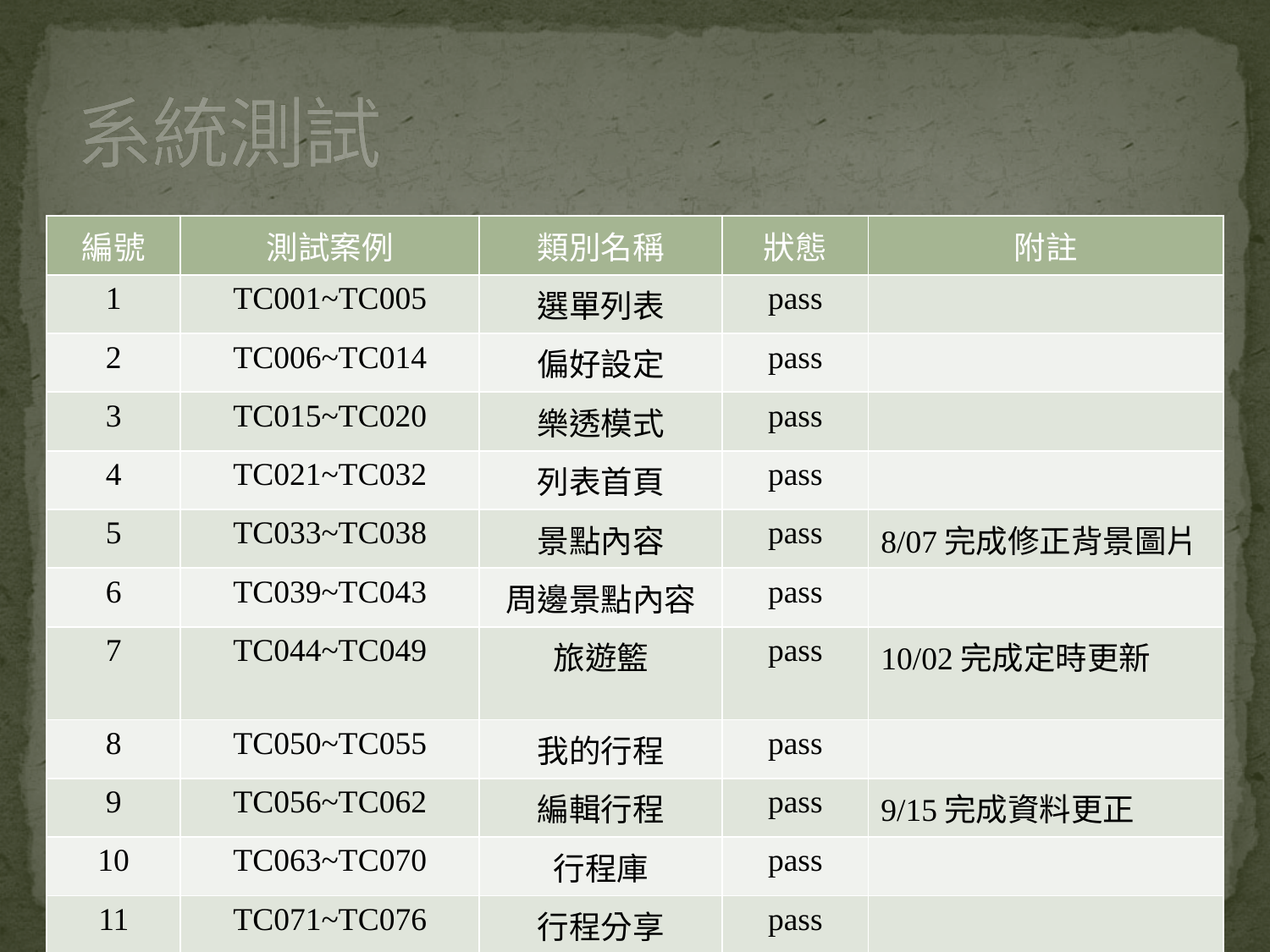

# 系統測試
| 編號 | 測試案例 | 類別名稱 | 狀態 | 附註 |
| --- | --- | --- | --- | --- |
| 1 | TC001~TC005 | 選單列表 | pass |  |
| 2 | TC006~TC014 | 偏好設定 | pass |  |
| 3 | TC015~TC020 | 樂透模式 | pass |  |
| 4 | TC021~TC032 | 列表首頁 | pass |  |
| 5 | TC033~TC038 | 景點內容 | pass | 8/07完成修正背景圖片 |
| 6 | TC039~TC043 | 周邊景點內容 | pass |  |
| 7 | TC044~TC049 | 旅遊籃 | pass | 10/02完成定時更新 |
| 8 | TC050~TC055 | 我的行程 | pass |  |
| 9 | TC056~TC062 | 編輯行程 | pass | 9/15完成資料更正 |
| 10 | TC063~TC070 | 行程庫 | pass |  |
| 11 | TC071~TC076 | 行程分享 | pass |  |